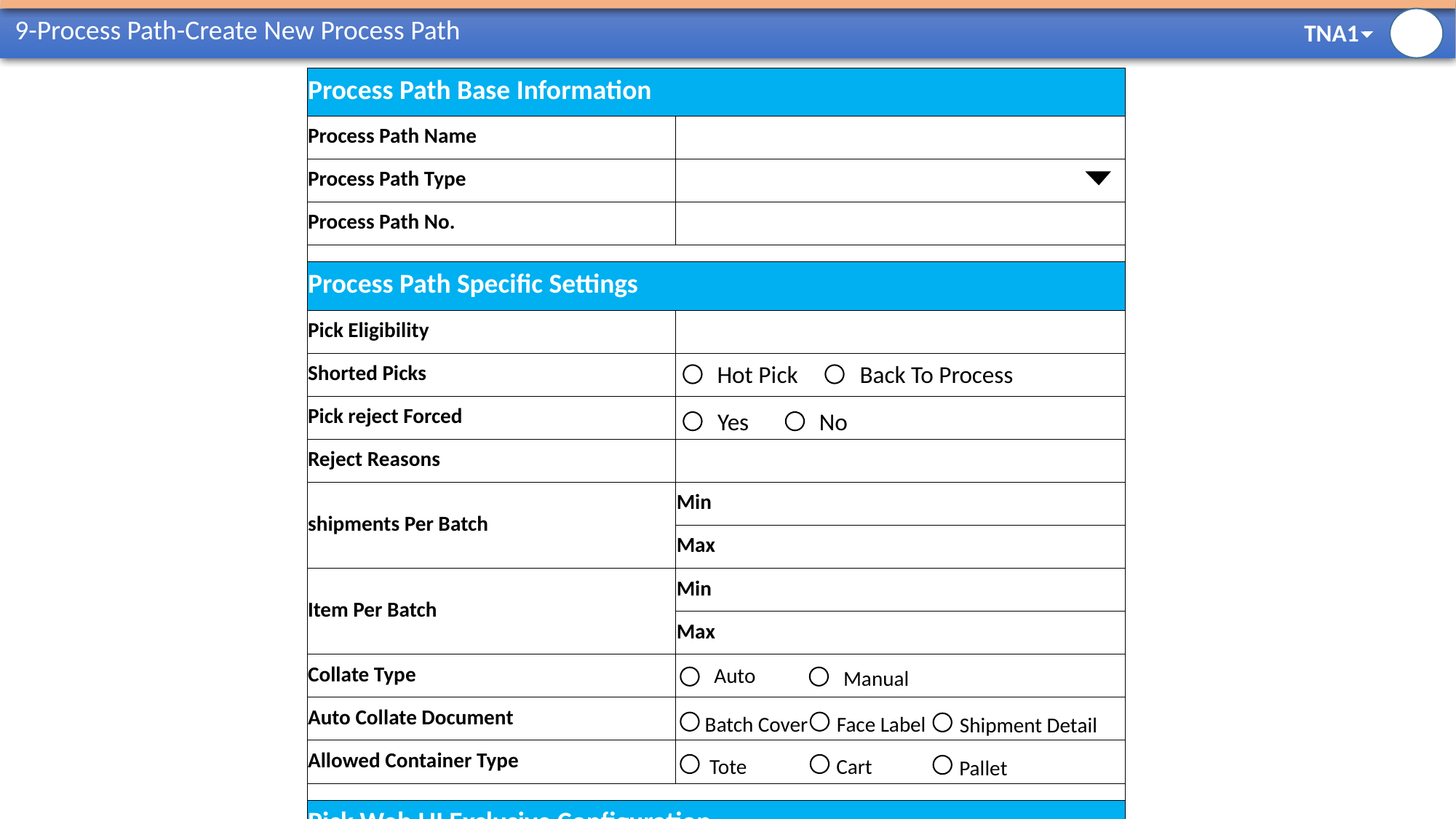

# 9-Process Path-Create New Process Path
| Process Path Base Information |  |
| --- | --- |
| Process Path Name |  |
| Process Path Type |  |
| Process Path No. |  |
|  |  |
| Process Path Specific Settings |  |
| Pick Eligibility |  |
| Shorted Picks |  |
| Pick reject Forced |  |
| Reject Reasons |  |
| shipments Per Batch | Min |
|  | Max |
| Item Per Batch | Min |
|  | Max |
| Collate Type |  |
| Auto Collate Document |  |
| Allowed Container Type |  |
|  |  |
| Pick Web UI Exclusive Configuration |  |
| Labor Unit class | （备注：在Function Rollup显示名称) |
| Dimension-Base Tote Fill Out |  |
| One Item Per Tote |  |
| Require New Tote On Pick Area Change |  |
| Tote Rescan |  |
|  |  |
| Location Configuration |  |
| Rebatch Location |  |
| Rebin Location | （下拉选项：Rebin Station Type） |
| Pack Location | （下拉选项：Pack Station Type） |
|  |  |
| Total Setting |  |
| Scan Bin First |  |
| Weight Limit（Kg） |  |
| Color-Based Bin Picking |  |
| Color-Based Item Picking |  |
| Idle Timeout In Seconds |  |

Hot Pick
Back To Process

Yes
No

Auto
Manual

Batch Cover
Face Label
Shipment Detail

Tote
Cart
Pallet

Yes
No

Yes
No

Yes
No

Yes
No

Single
Rebatch
OSR

None

Yes
No

Yes
No

Yes
No